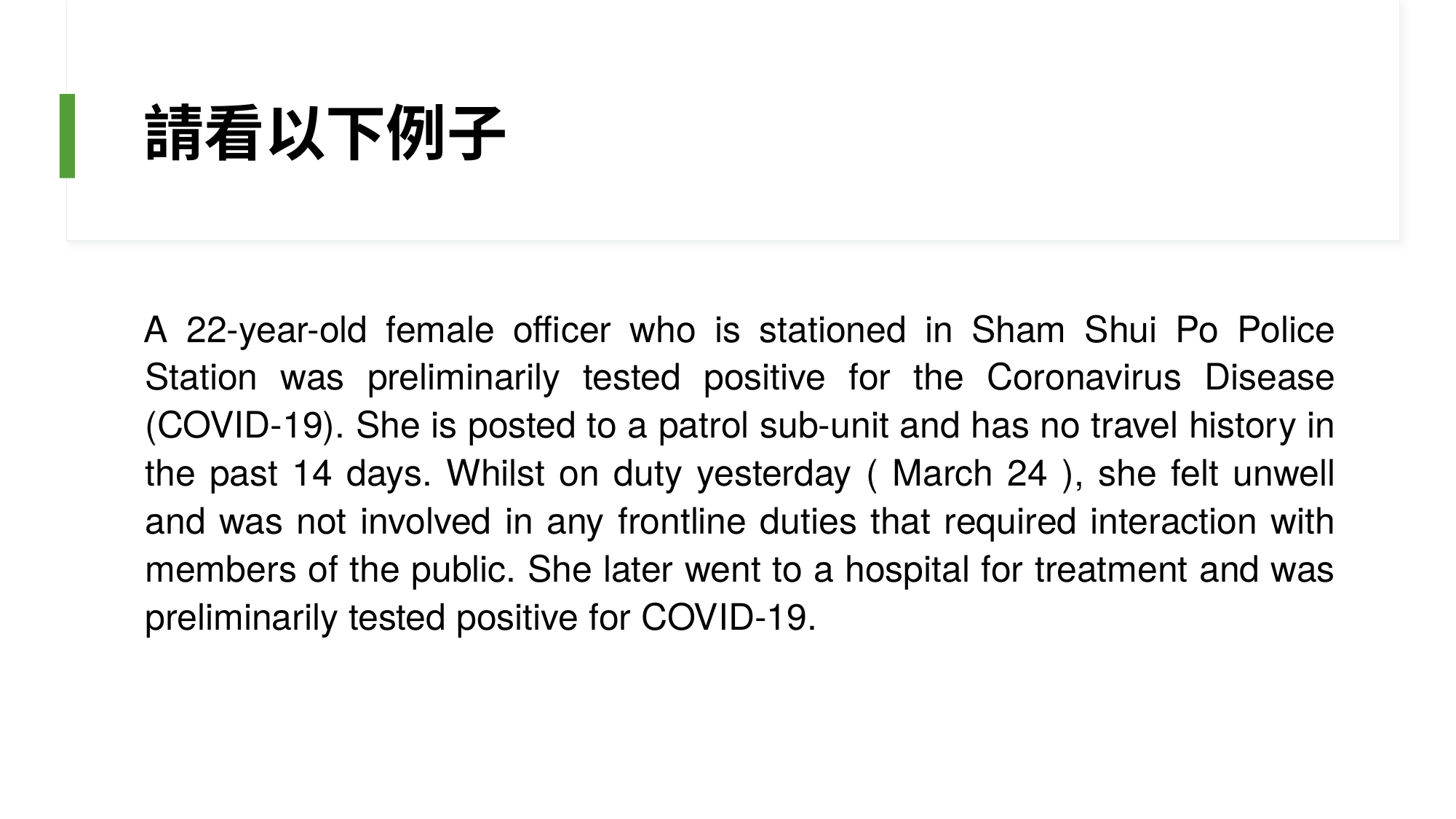

# 請看以下例子
A 22-year-old female officer who is stationed in Sham Shui Po Police Station was preliminarily tested positive for the Coronavirus Disease (COVID-19). She is posted to a patrol sub-unit and has no travel history in the past 14 days. Whilst on duty yesterday ( March 24 ), she felt unwell and was not involved in any frontline duties that required interaction with members of the public. She later went to a hospital for treatment and was preliminarily tested positive for COVID-19.